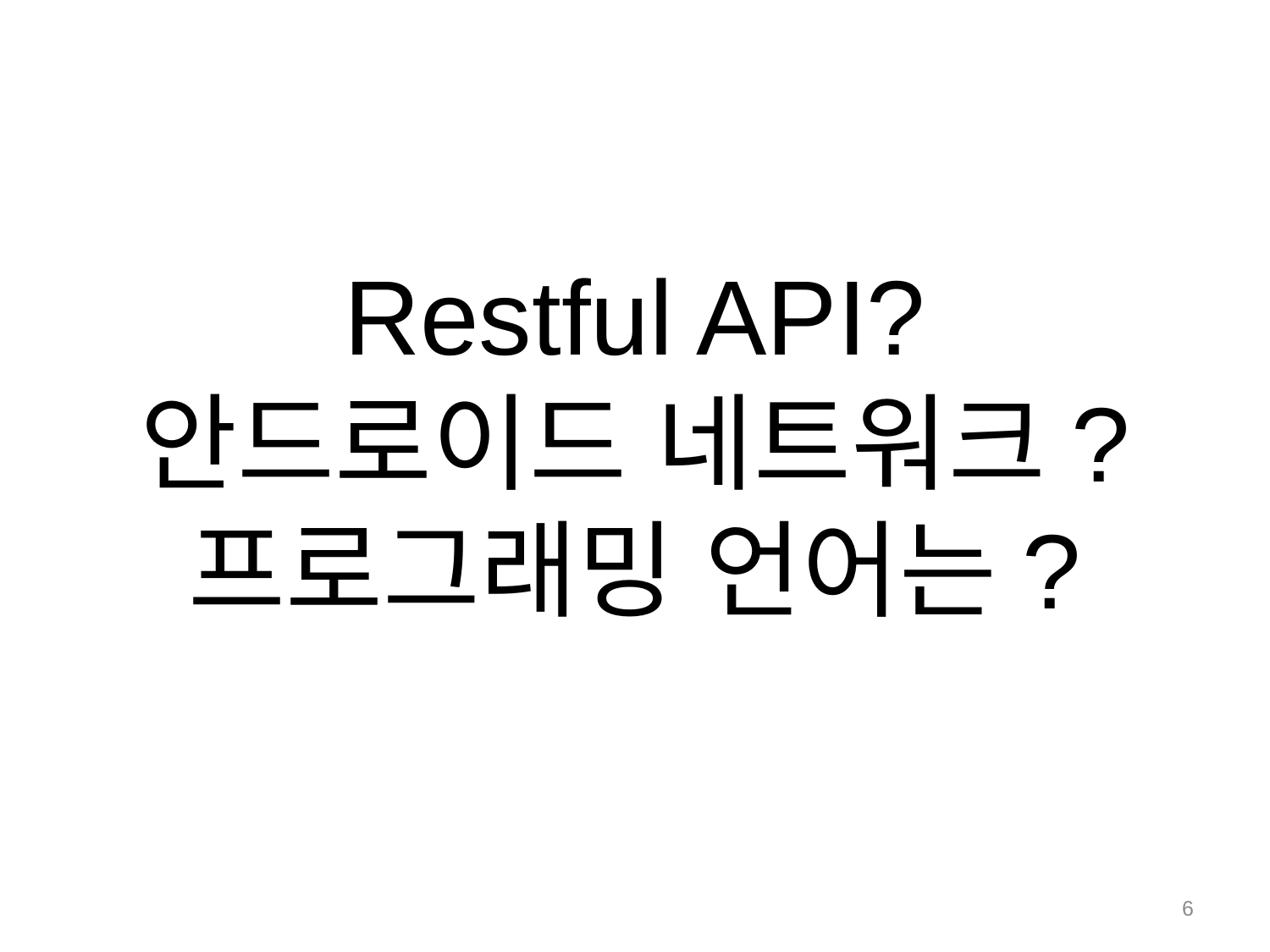

# Restful API? 안드로이드 네트워크? 프로그래밍 언어는?
6